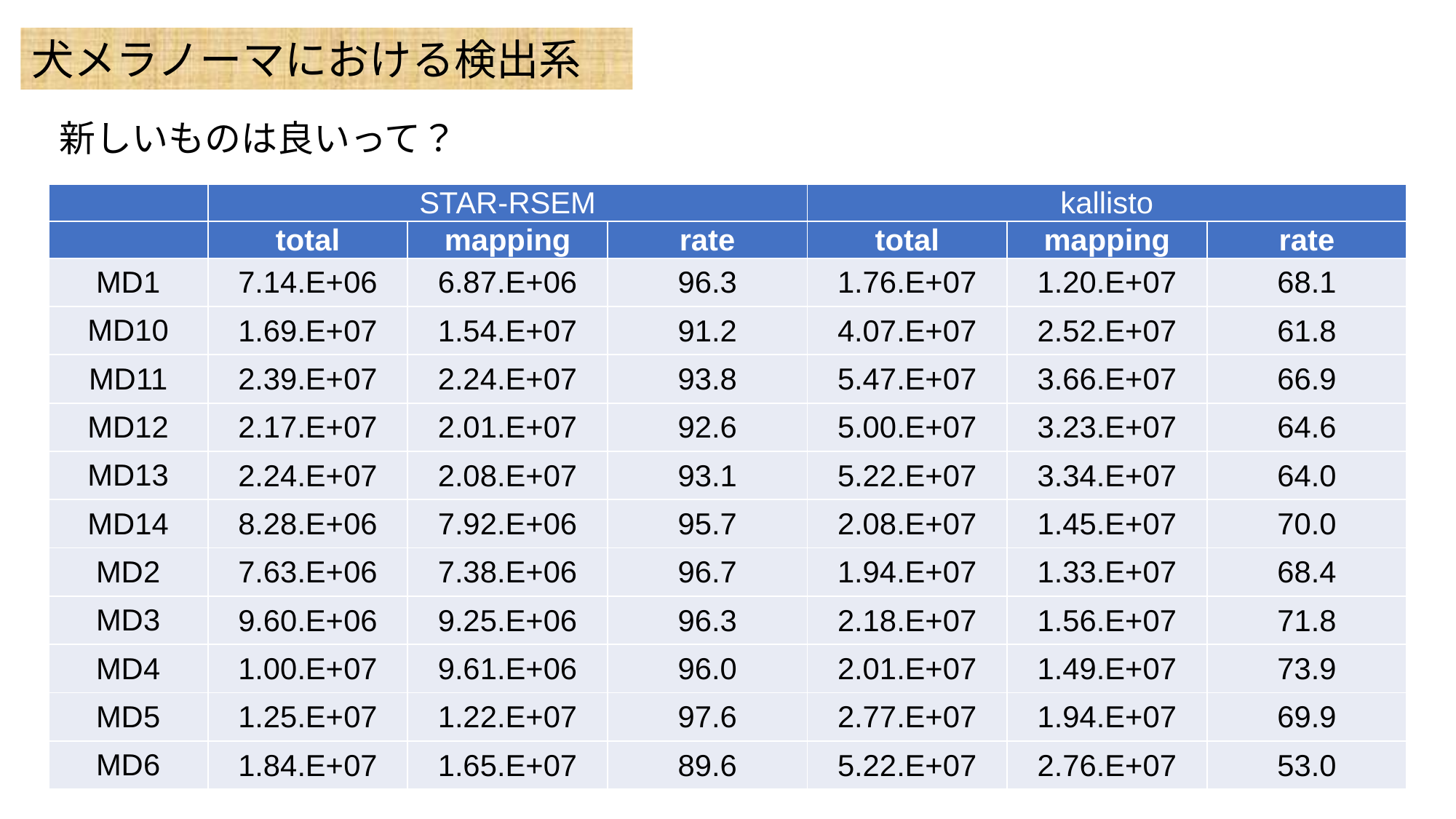

犬メラノーマにおける検出系
新しいものは良いって？
|  | STAR-RSEM |  |  | kallisto |  |  |
| --- | --- | --- | --- | --- | --- | --- |
|  | total | mapping | rate | total | mapping | rate |
| MD1 | 7.14.E+06 | 6.87.E+06 | 96.3 | 1.76.E+07 | 1.20.E+07 | 68.1 |
| MD10 | 1.69.E+07 | 1.54.E+07 | 91.2 | 4.07.E+07 | 2.52.E+07 | 61.8 |
| MD11 | 2.39.E+07 | 2.24.E+07 | 93.8 | 5.47.E+07 | 3.66.E+07 | 66.9 |
| MD12 | 2.17.E+07 | 2.01.E+07 | 92.6 | 5.00.E+07 | 3.23.E+07 | 64.6 |
| MD13 | 2.24.E+07 | 2.08.E+07 | 93.1 | 5.22.E+07 | 3.34.E+07 | 64.0 |
| MD14 | 8.28.E+06 | 7.92.E+06 | 95.7 | 2.08.E+07 | 1.45.E+07 | 70.0 |
| MD2 | 7.63.E+06 | 7.38.E+06 | 96.7 | 1.94.E+07 | 1.33.E+07 | 68.4 |
| MD3 | 9.60.E+06 | 9.25.E+06 | 96.3 | 2.18.E+07 | 1.56.E+07 | 71.8 |
| MD4 | 1.00.E+07 | 9.61.E+06 | 96.0 | 2.01.E+07 | 1.49.E+07 | 73.9 |
| MD5 | 1.25.E+07 | 1.22.E+07 | 97.6 | 2.77.E+07 | 1.94.E+07 | 69.9 |
| MD6 | 1.84.E+07 | 1.65.E+07 | 89.6 | 5.22.E+07 | 2.76.E+07 | 53.0 |